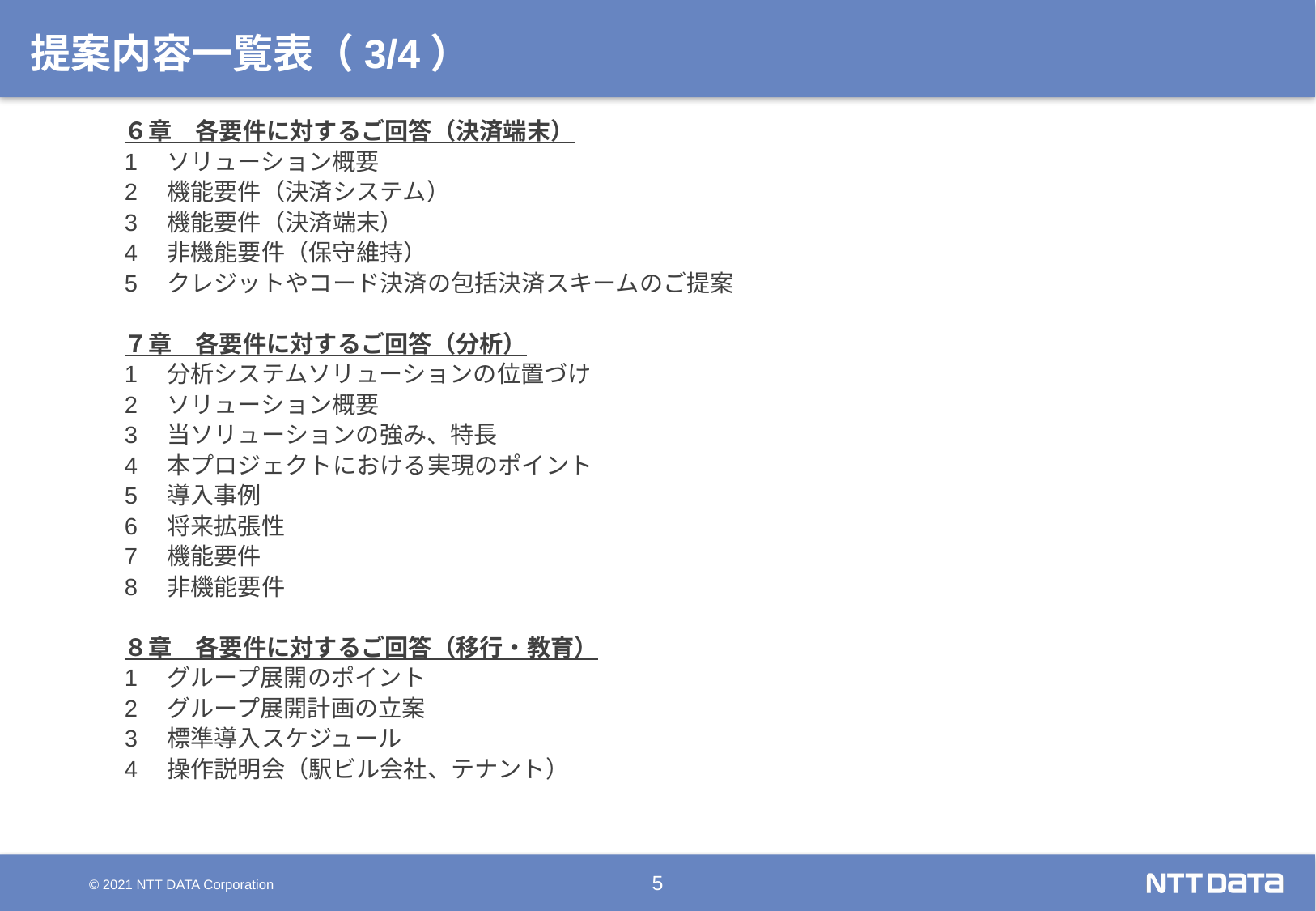

# 提案内容一覧表（3/4）
６章　各要件に対するご回答（決済端末）
1　ソリューション概要
2　機能要件（決済システム）
3　機能要件（決済端末）
4　非機能要件（保守維持）
5　クレジットやコード決済の包括決済スキームのご提案

７章　各要件に対するご回答（分析）
1　分析システムソリューションの位置づけ
2　ソリューション概要
3　当ソリューションの強み、特長
4　本プロジェクトにおける実現のポイント
5　導入事例
6　将来拡張性
7　機能要件
8　非機能要件

８章　各要件に対するご回答（移行・教育）
1　グループ展開のポイント
2　グループ展開計画の立案
3　標準導入スケジュール
4　操作説明会（駅ビル会社、テナント）